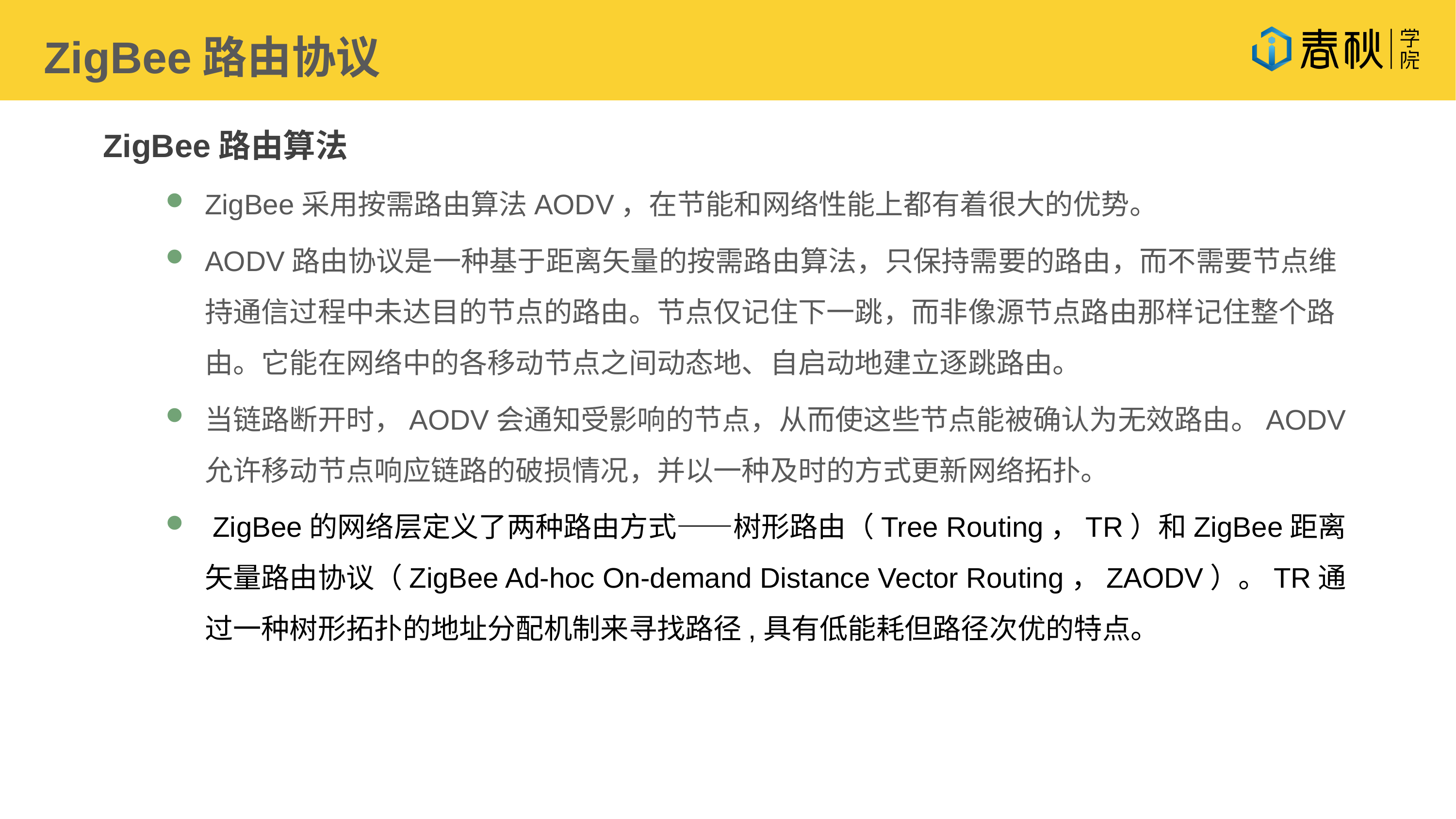

ZigBee路由协议
ZigBee路由算法
ZigBee采用按需路由算法AODV，在节能和网络性能上都有着很大的优势。
AODV路由协议是一种基于距离矢量的按需路由算法，只保持需要的路由，而不需要节点维持通信过程中未达目的节点的路由。节点仅记住下一跳，而非像源节点路由那样记住整个路由。它能在网络中的各移动节点之间动态地、自启动地建立逐跳路由。
当链路断开时，AODV会通知受影响的节点，从而使这些节点能被确认为无效路由。AODV允许移动节点响应链路的破损情况，并以一种及时的方式更新网络拓扑。
 ZigBee的网络层定义了两种路由方式——树形路由（Tree Routing，TR）和ZigBee距离矢量路由协议（ZigBee Ad-hoc On-demand Distance Vector Routing，ZAODV）。TR通过一种树形拓扑的地址分配机制来寻找路径,具有低能耗但路径次优的特点。